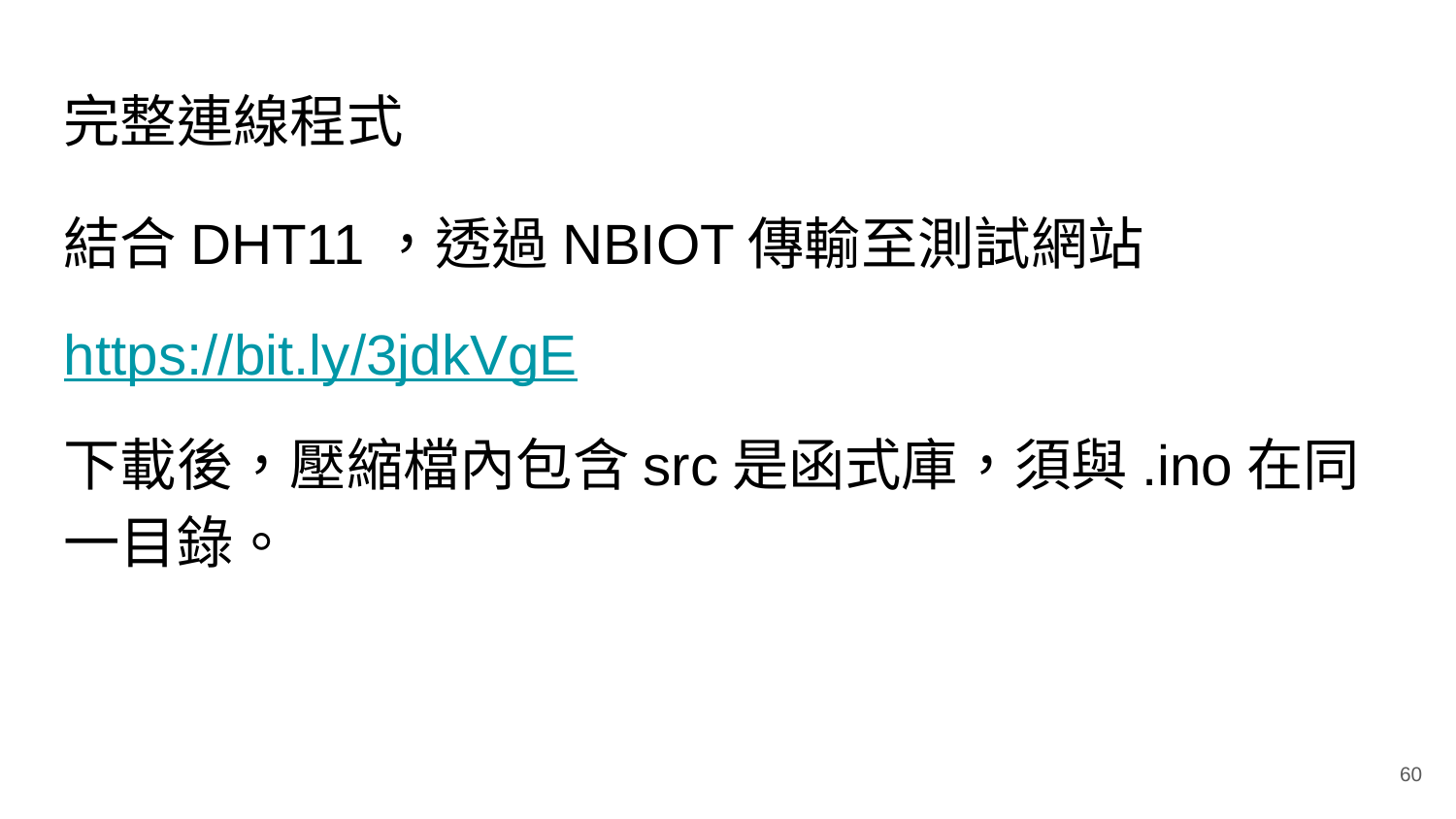

完整連線程式
結合DHT11，透過NBIOT傳輸至測試網站
https://bit.ly/3jdkVgE
下載後，壓縮檔內包含src是函式庫，須與.ino在同一目錄。
60